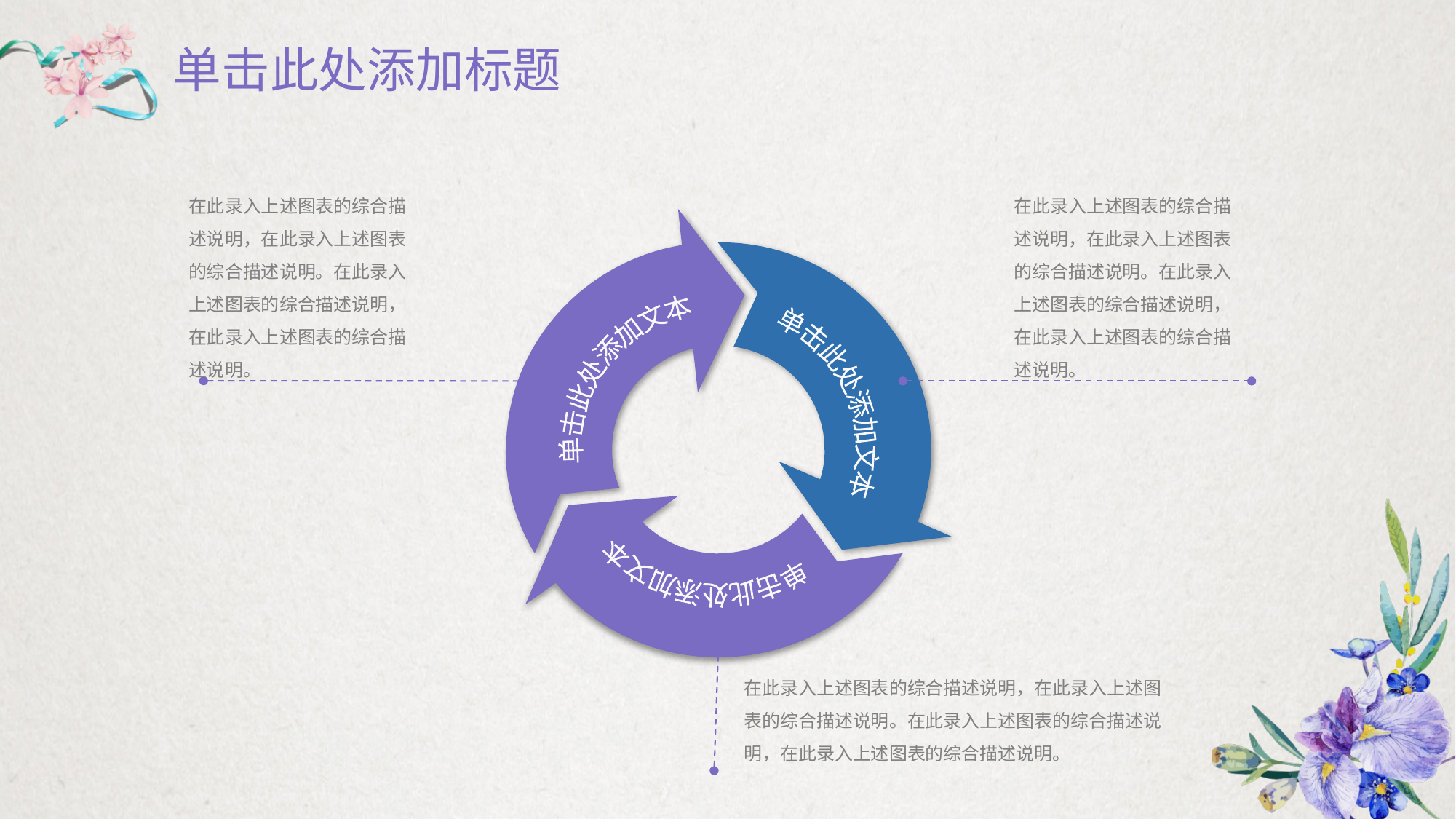

# 单击此处添加标题
在此录入上述图表的综合描述说明，在此录入上述图表的综合描述说明。在此录入上述图表的综合描述说明，在此录入上述图表的综合描述说明。
在此录入上述图表的综合描述说明，在此录入上述图表的综合描述说明。在此录入上述图表的综合描述说明，在此录入上述图表的综合描述说明。

单击此处添加文本
单击此处添加文本
单击此处添加文本

在此录入上述图表的综合描述说明，在此录入上述图表的综合描述说明。在此录入上述图表的综合描述说明，在此录入上述图表的综合描述说明。